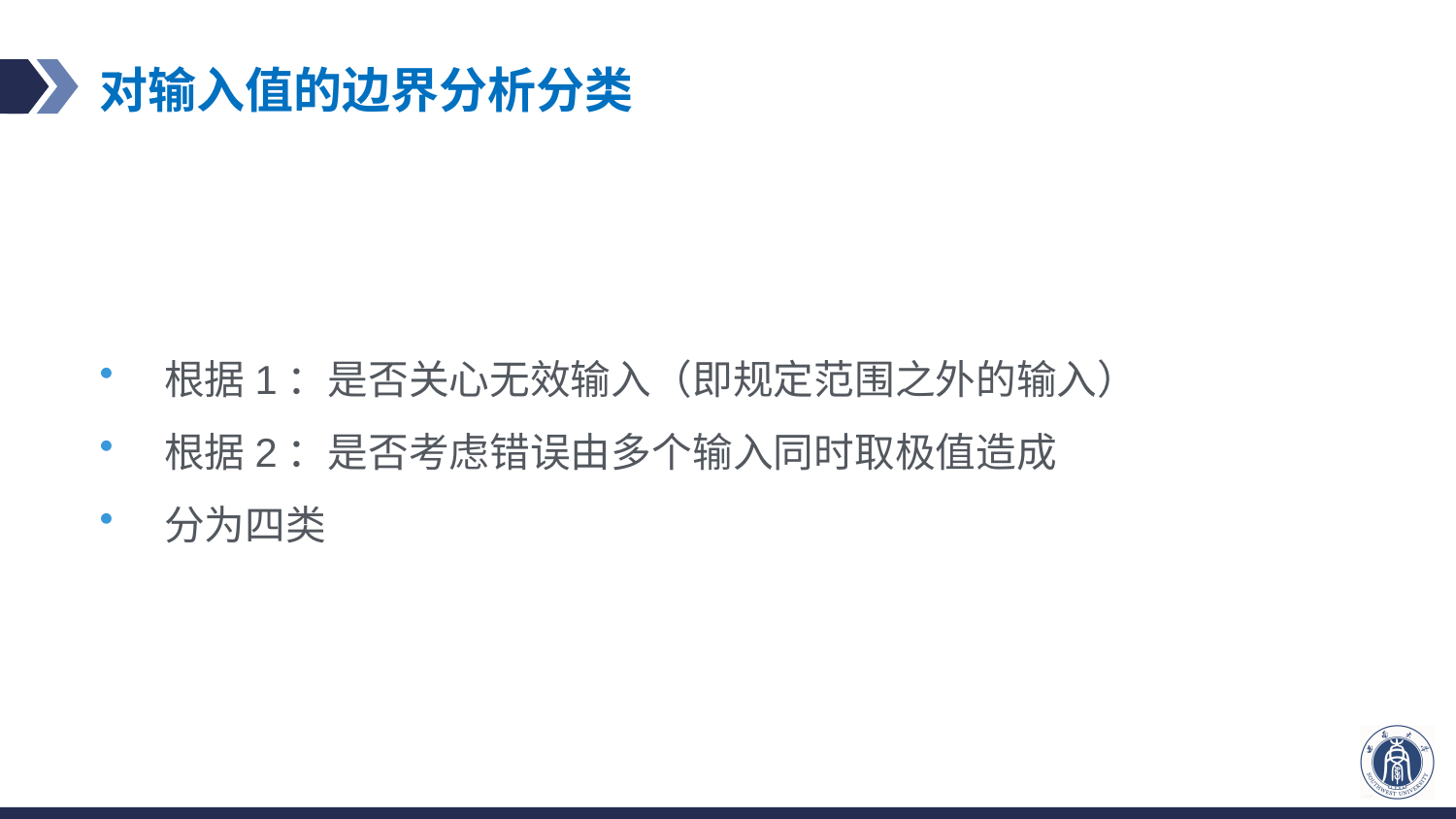

# 对输入值的边界分析分类
根据1：是否关心无效输入（即规定范围之外的输入）
根据2：是否考虑错误由多个输入同时取极值造成
分为四类